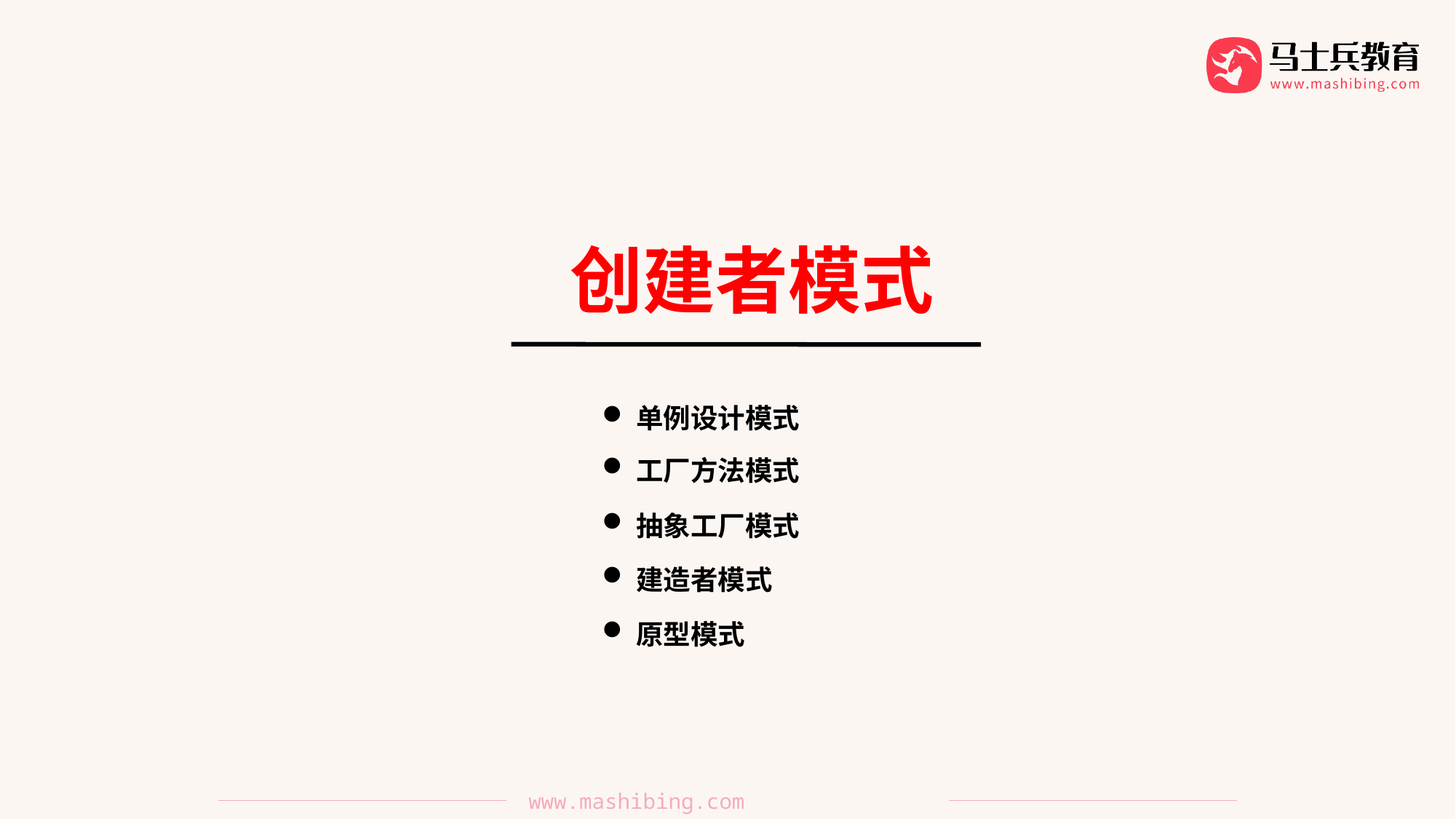

创建者模式
单例设计模式
工厂方法模式
抽象工厂模式
建造者模式
原型模式